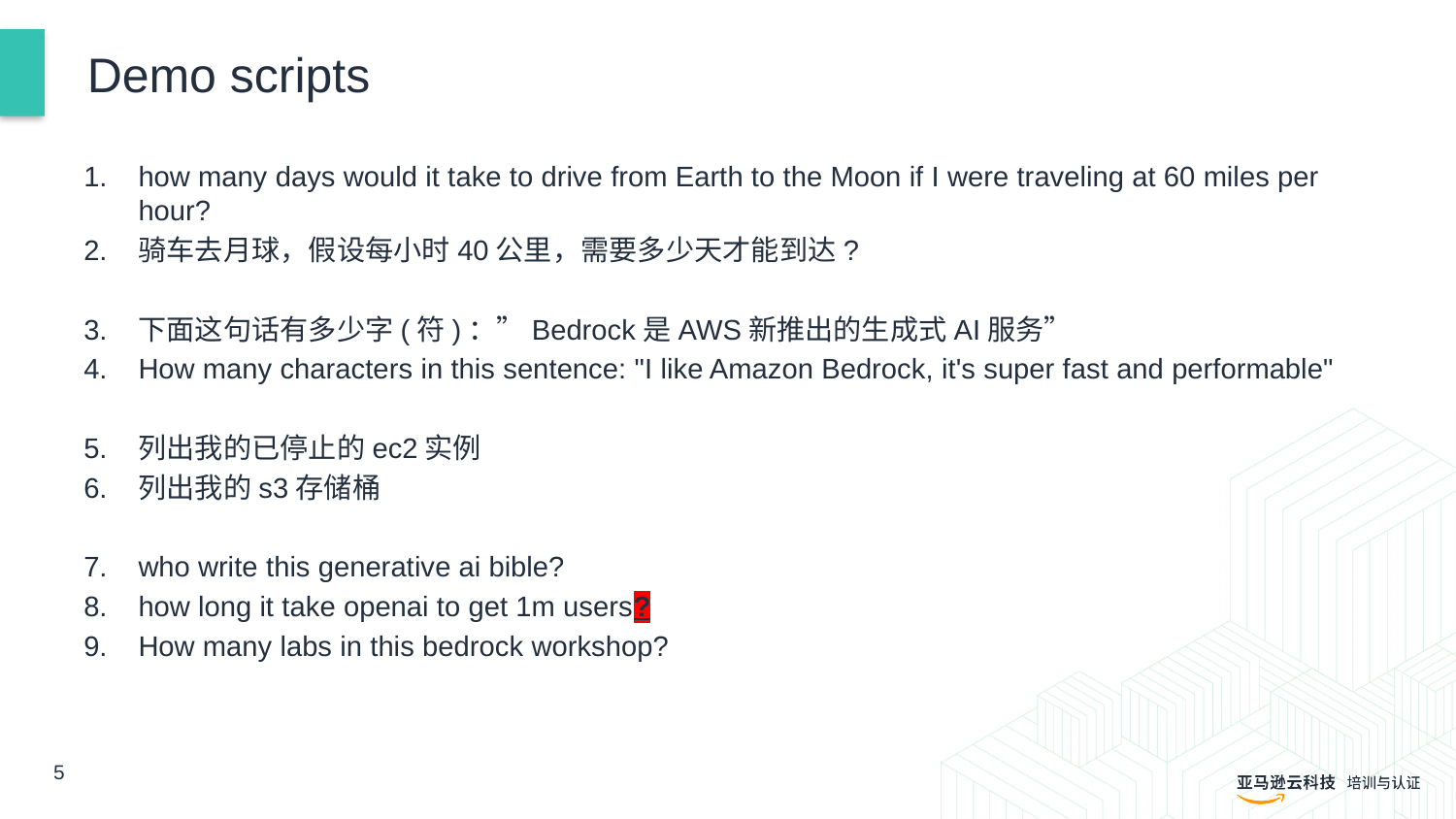

# Demo scripts
how many days would it take to drive from Earth to the Moon if I were traveling at 60 miles per hour?
骑车去月球，假设每小时40公里，需要多少天才能到达?

下面这句话有多少字(符)：”Bedrock是AWS新推出的生成式AI服务”
How many characters in this sentence: "I like Amazon Bedrock, it's super fast and performable"

列出我的已停止的ec2实例
列出我的s3存储桶

who write this generative ai bible?
how long it take openai to get 1m users?
How many labs in this bedrock workshop?